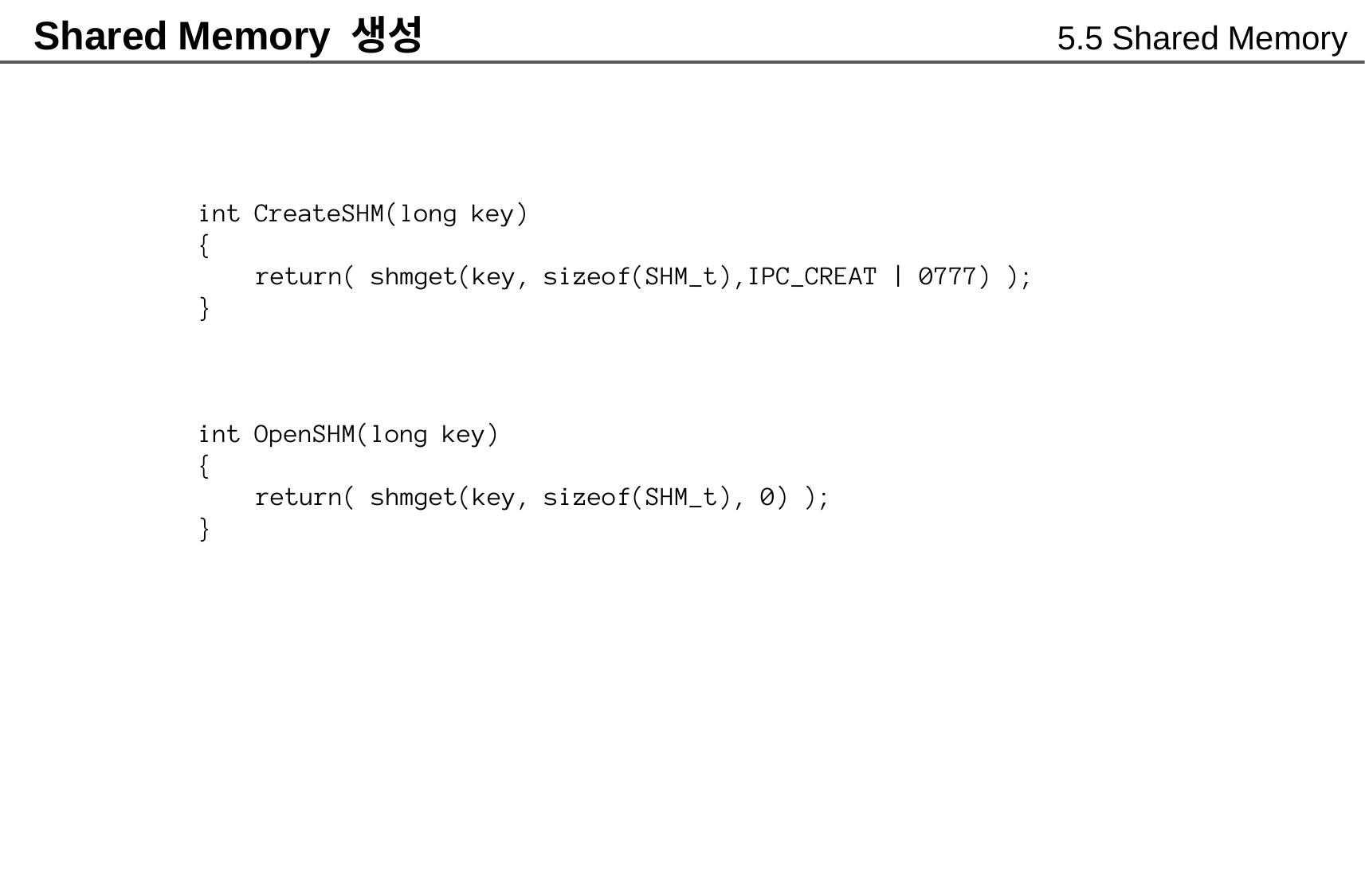

Shared Memory 생성
5.5 Shared Memory

int  CreateSHM(long  key)
{
	return(  shmget(key,  sizeof(SHM_t),IPC_CREAT  |  0777)  );
}

int  OpenSHM(long  key)
{
	return(  shmget(key,  sizeof(SHM_t),  0)  );
}